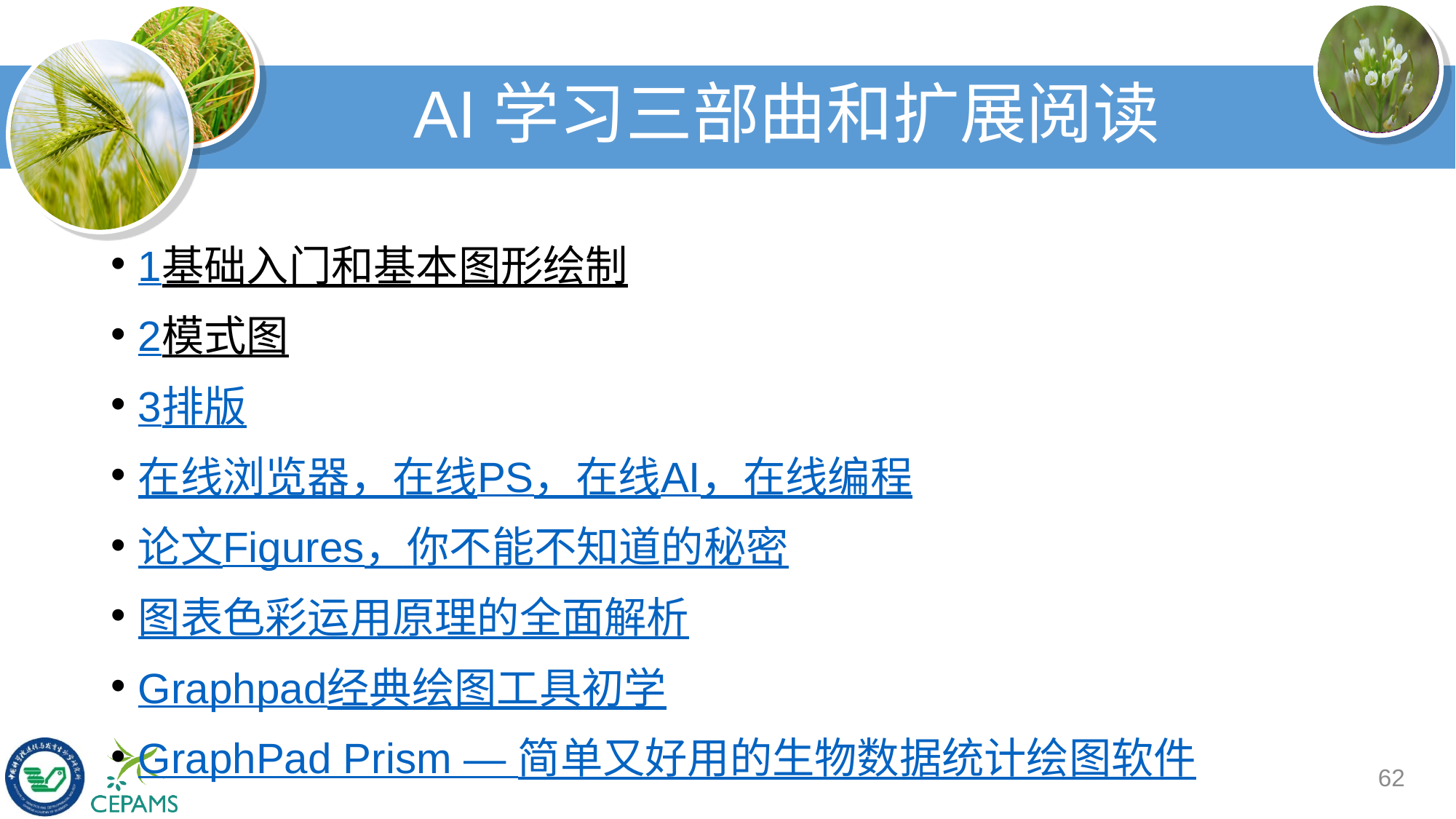

# AI学习三部曲和扩展阅读
1基础入门和基本图形绘制
2模式图
3排版
在线浏览器，在线PS，在线AI，在线编程
论文Figures，你不能不知道的秘密
图表色彩运用原理的全面解析
Graphpad经典绘图工具初学
GraphPad Prism — 简单又好用的生物数据统计绘图软件

62